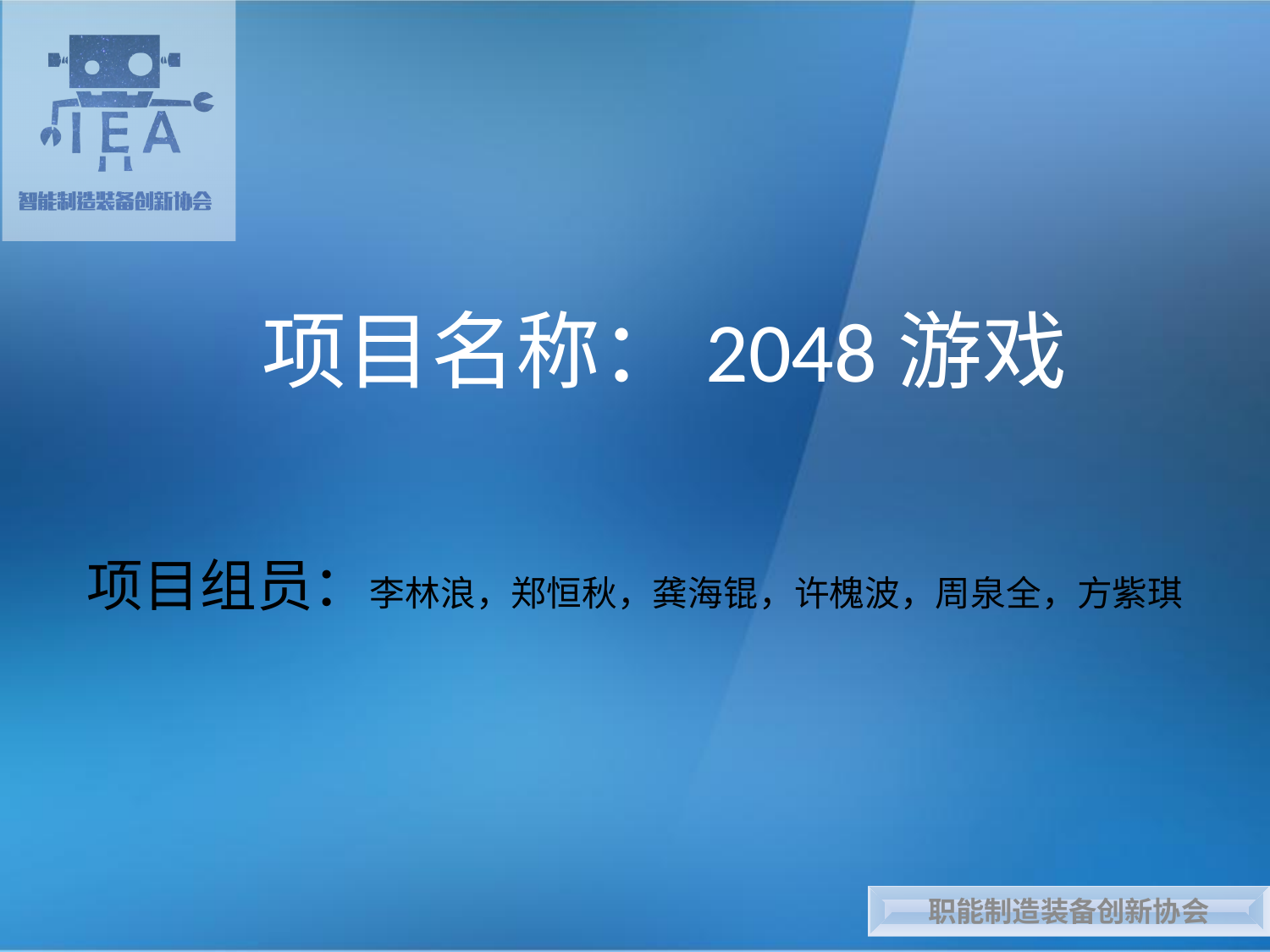

# 项目名称：2048游戏
项目组员：李林浪，郑恒秋，龚海锟，许槐波，周泉全，方紫琪
职能制造装备创新协会